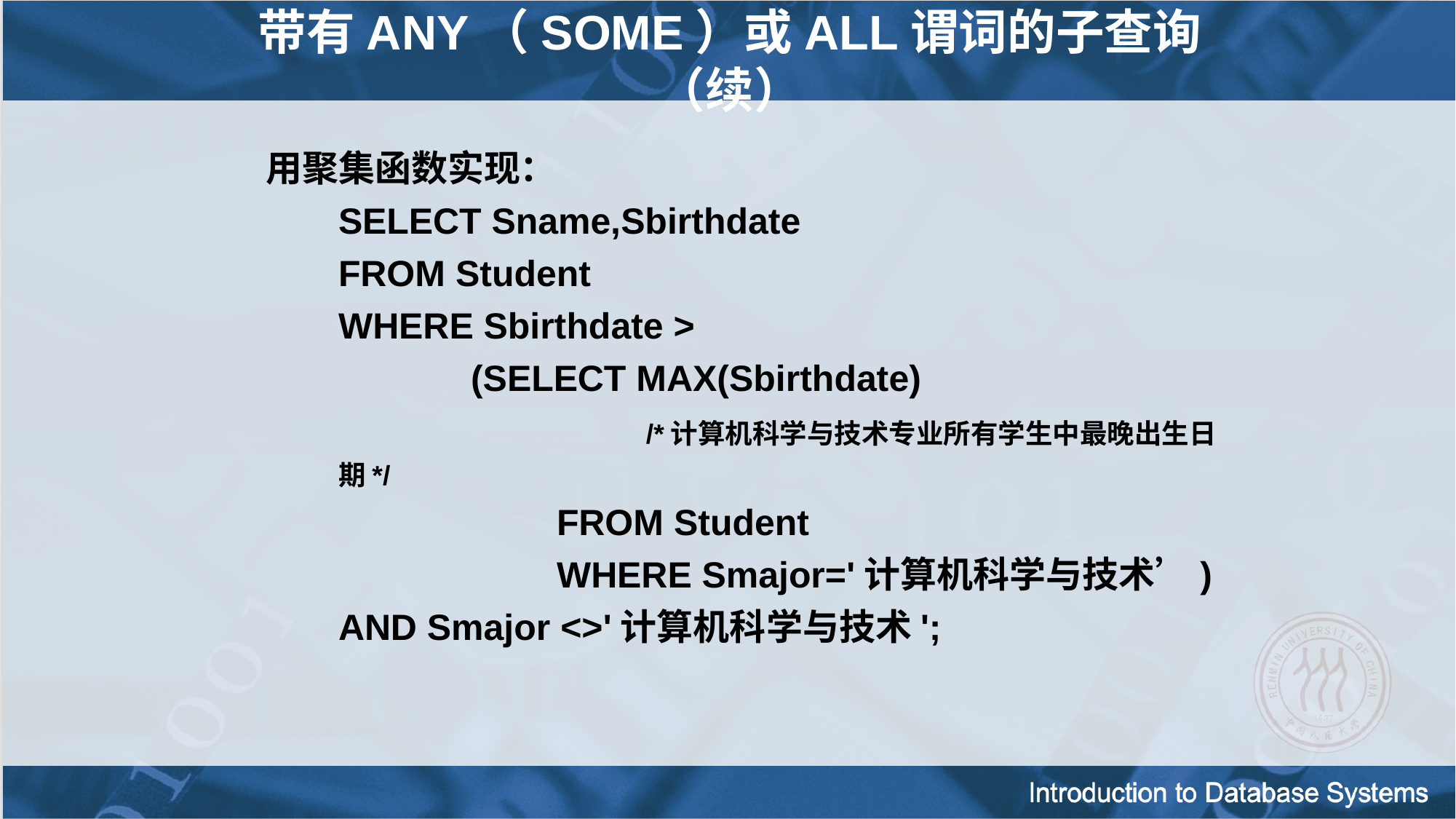

带有ANY（SOME）或ALL谓词的子查询 （续）
用聚集函数实现：
	SELECT Sname,Sbirthdate
	FROM Student
	WHERE Sbirthdate >
    	             (SELECT MAX(Sbirthdate)
		                          /*计算机科学与技术专业所有学生中最晚出生日期*/
			FROM Student
			WHERE Smajor='计算机科学与技术’)
	AND Smajor <>'计算机科学与技术';